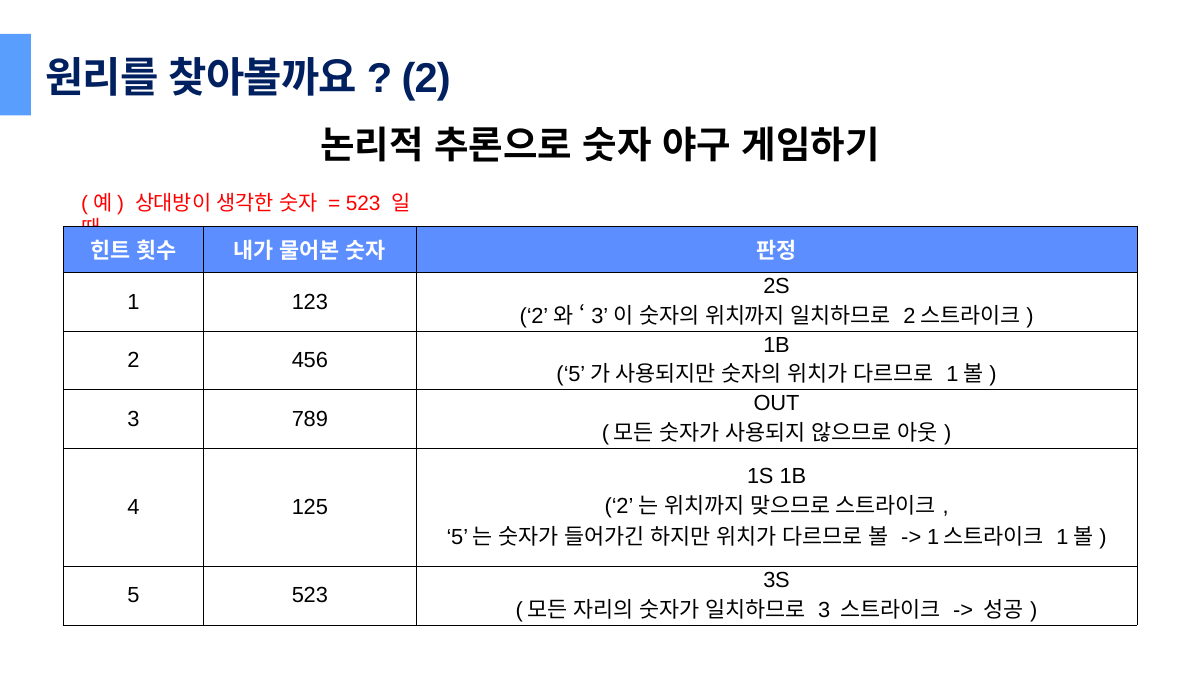

원리를 찾아볼까요? (2)
논리적 추론으로 숫자 야구 게임하기
(예) 상대방이 생각한 숫자 = 523 일 때
| 힌트 횟수 | 내가 물어본 숫자 | 판정 |
| --- | --- | --- |
| 1 | 123 | 2S (‘2’와 ‘3’이 숫자의 위치까지 일치하므로 2스트라이크) |
| 2 | 456 | 1B (‘5’가 사용되지만 숫자의 위치가 다르므로 1볼) |
| 3 | 789 | OUT (모든 숫자가 사용되지 않으므로 아웃) |
| 4 | 125 | 1S 1B (‘2’는 위치까지 맞으므로 스트라이크, ‘5’는 숫자가 들어가긴 하지만 위치가 다르므로 볼 -> 1스트라이크 1볼) |
| 5 | 523 | 3S (모든 자리의 숫자가 일치하므로 3 스트라이크 -> 성공) |